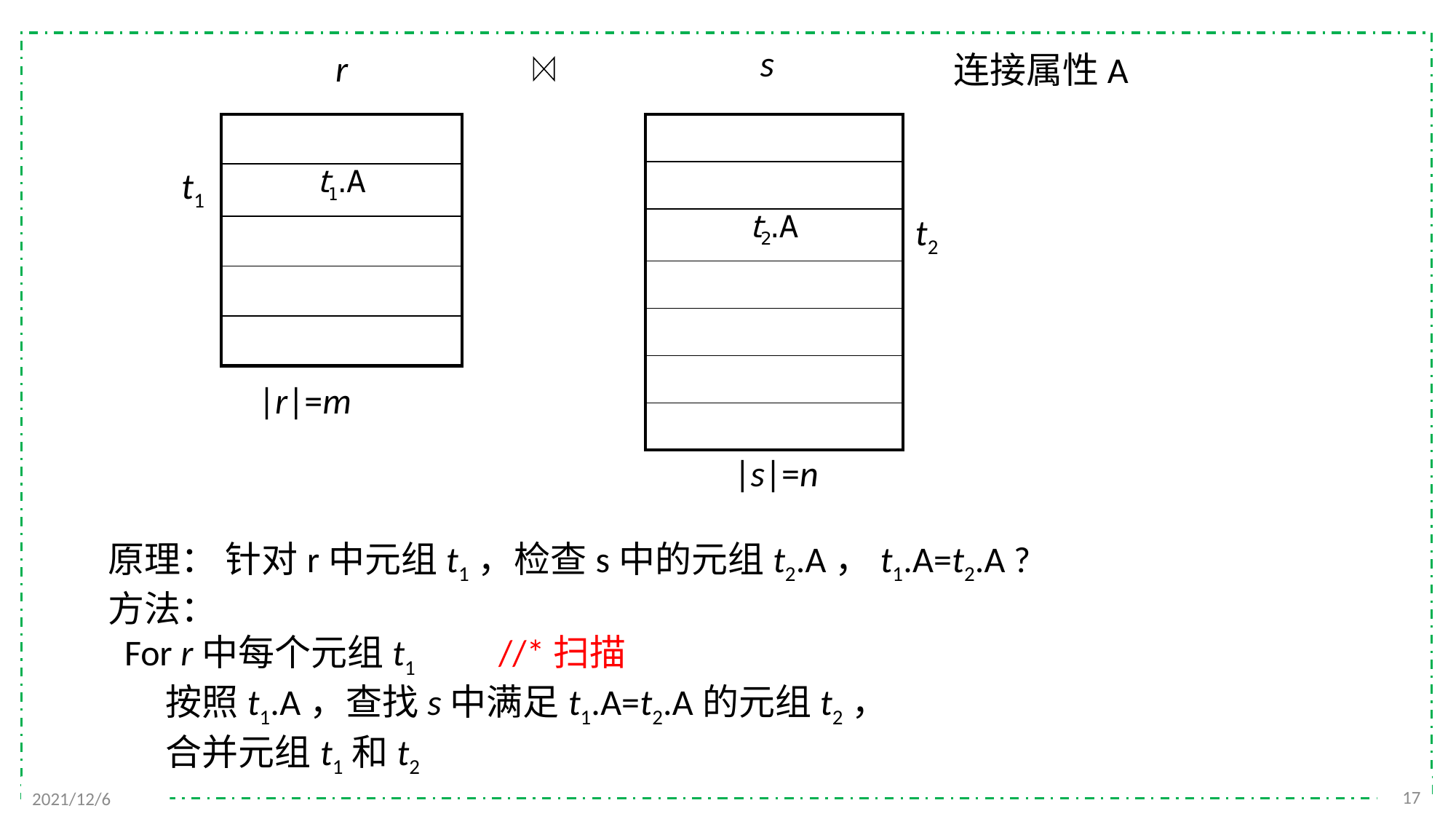

s
r
连接属性A

|  |
| --- |
| t1.A |
|  |
|  |
|  |
|  |
| --- |
|  |
| t2.A |
|  |
|  |
|  |
|  |
t1
t2
|r|=m
|s|=n
原理： 针对r中元组t1，检查s中的元组t2.A，t1.A=t2.A ?
方法：
  For r中每个元组t1           //*扫描
      按照t1.A，查找s中满足t1.A=t2.A的元组t2，
      合并元组t1和t2
17
2021/12/6